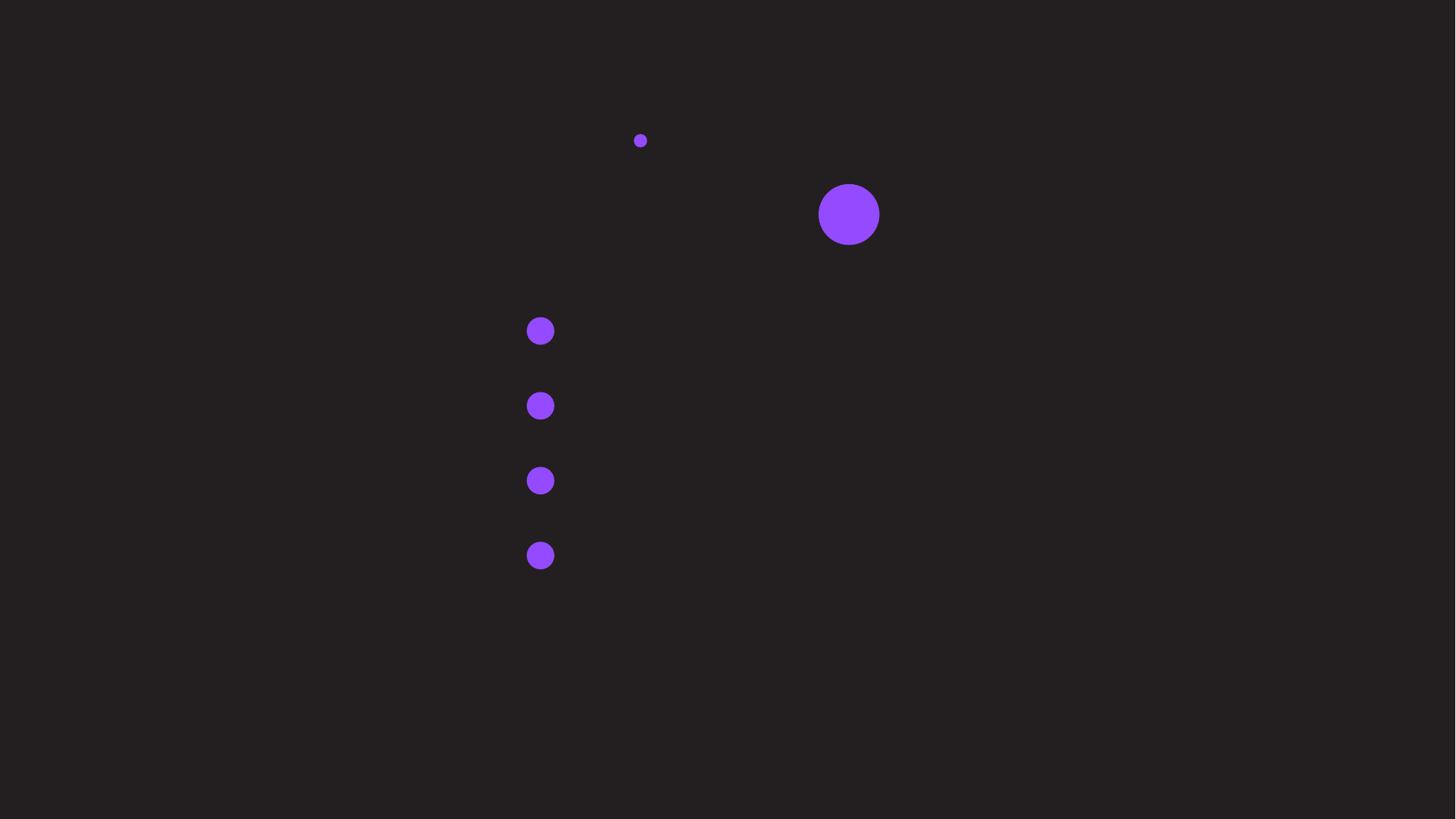

2 / 60

Index

프로젝트 소개

개발환경

구현 기능 소개

시연